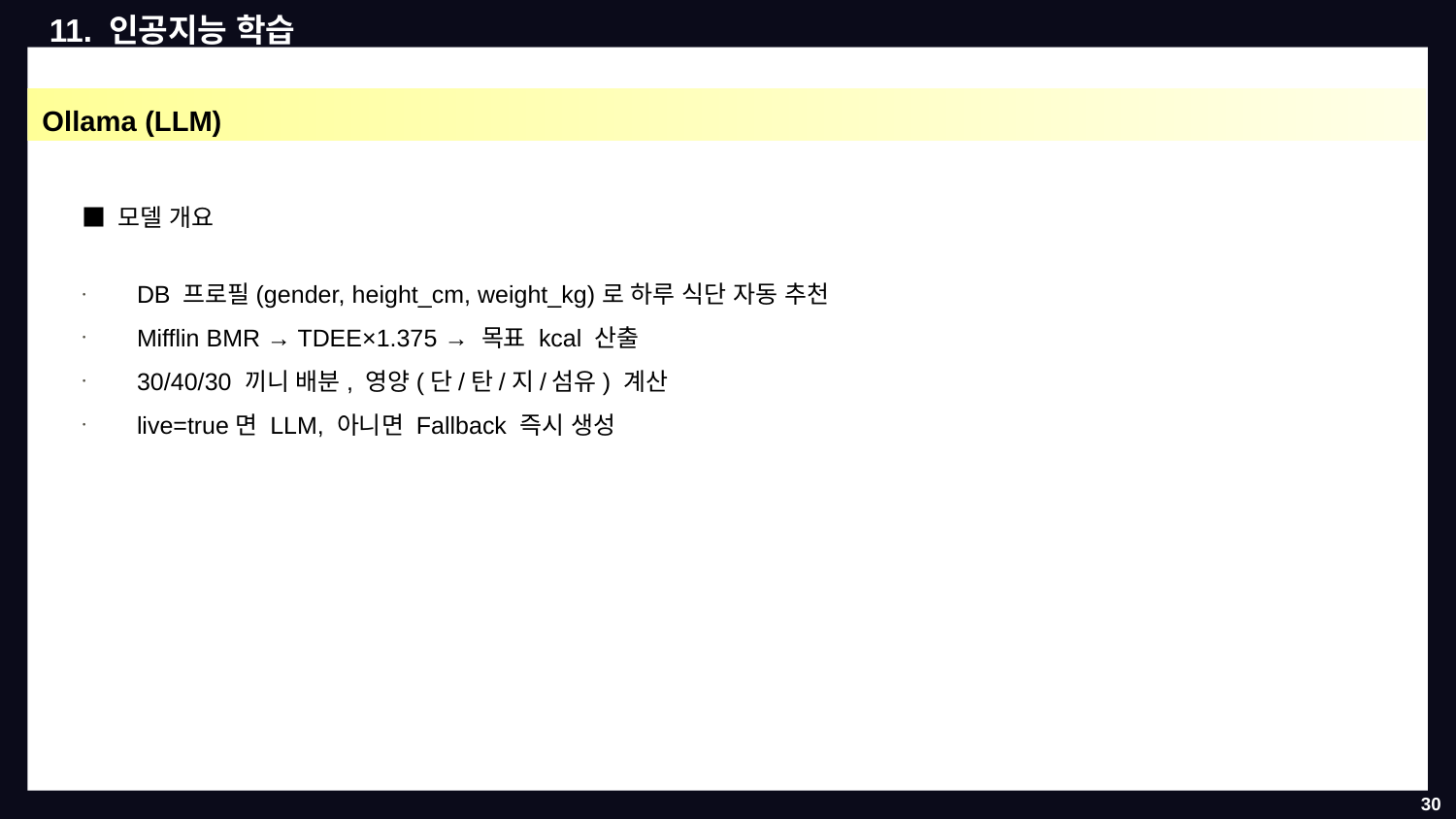

11. 인공지능 학습
Ollama (LLM)
■ 모델 개요

DB 프로필(gender, height_cm, weight_kg)로 하루 식단 자동 추천
Mifflin BMR → TDEE×1.375 → 목표 kcal 산출
30/40/30 끼니 배분, 영양(단/탄/지/섬유) 계산
live=true면 LLM, 아니면 Fallback 즉시 생성
30